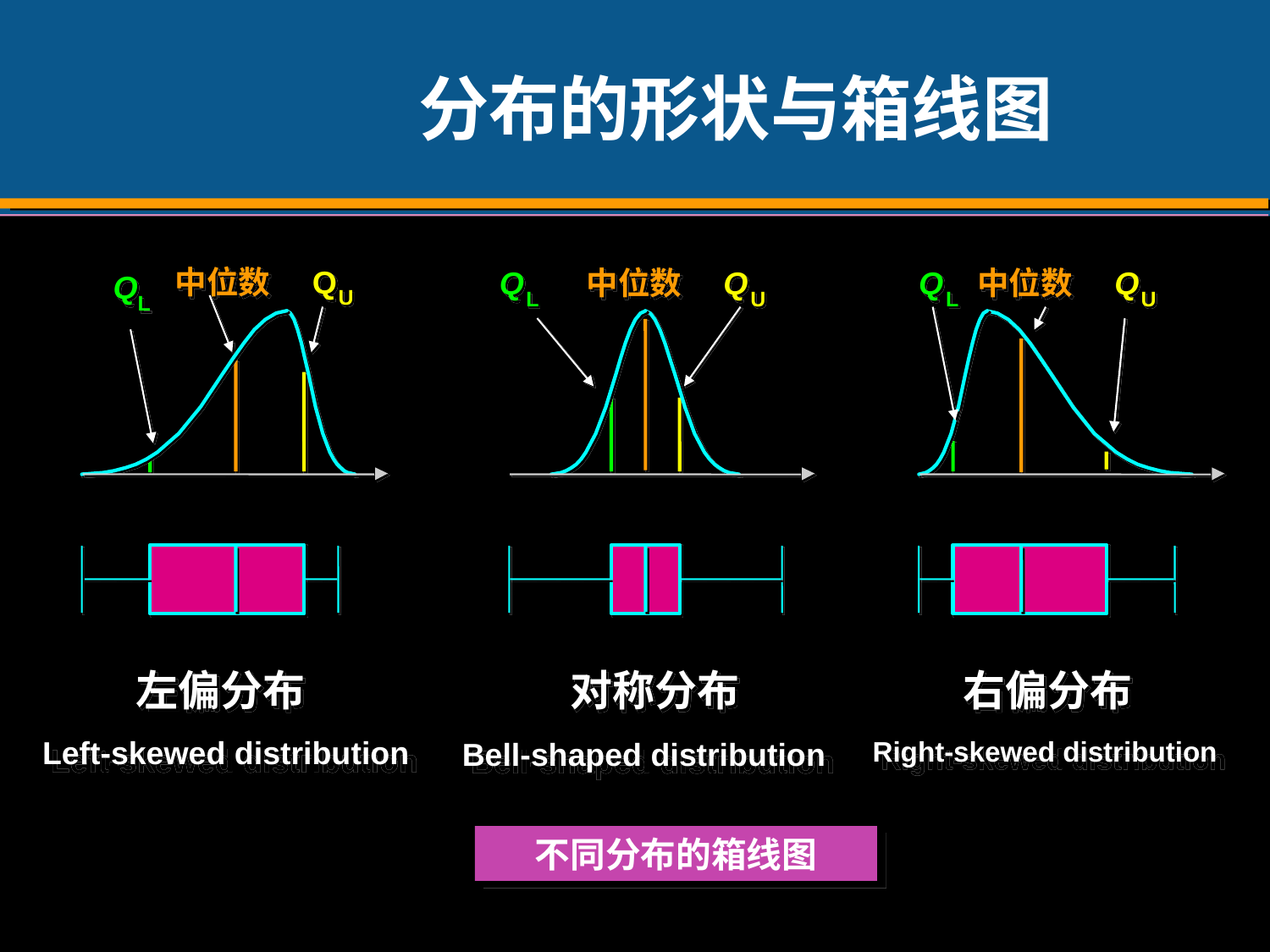

# 分布的形状与箱线图

中位数

Q
Q
U
 L

左偏分布
Left-skewed distribution
Q
中位数

Q
L
U

对称分布
Bell-shaped distribution
Q

中位数

Q
L
U

右偏分布
Right-skewed distribution
不同分布的箱线图